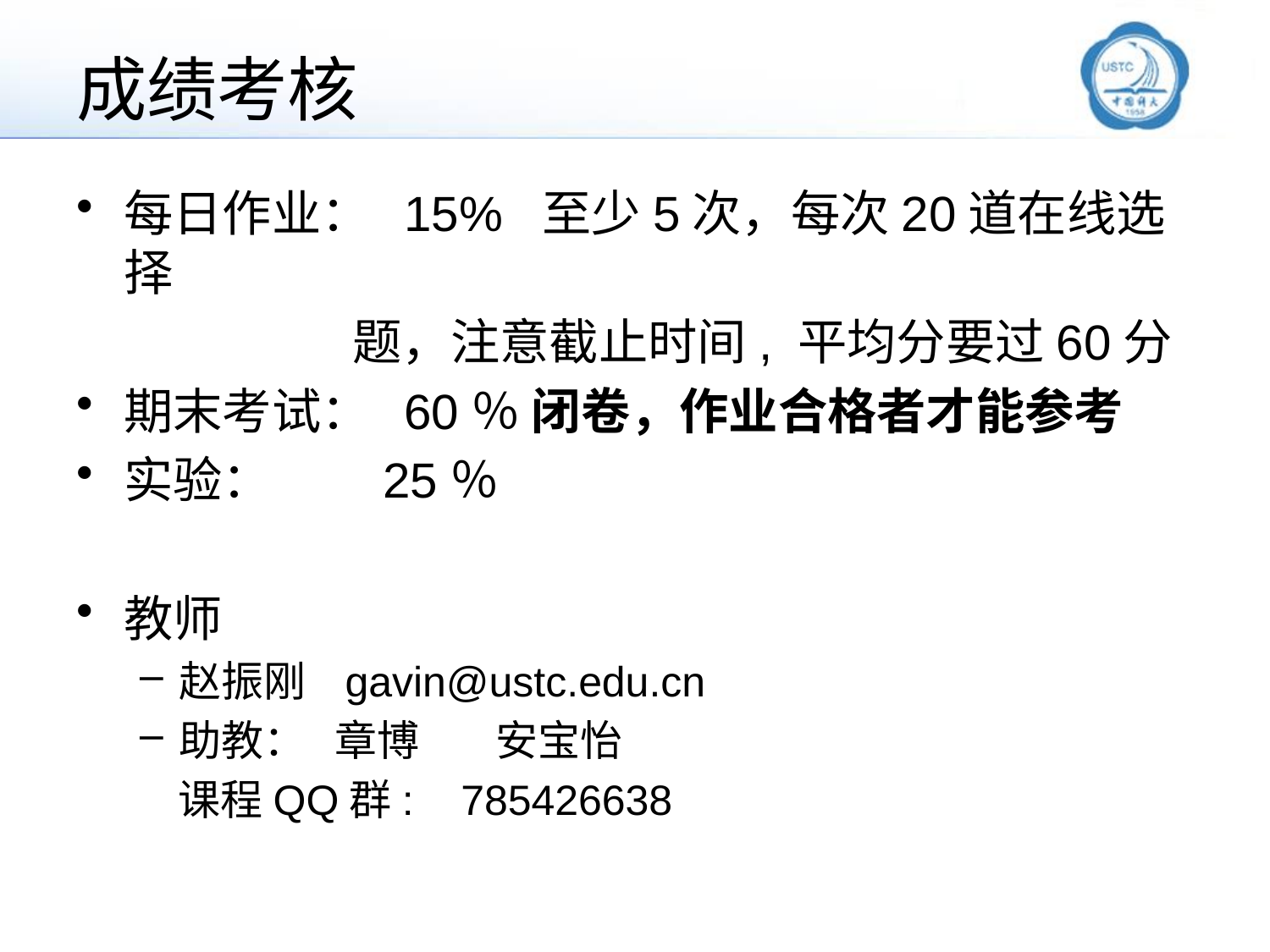

# 成绩考核
每日作业：  15%  至少5次，每次20道在线选择
                        题，注意截止时间, 平均分要过60分
期末考试：  60％ 闭卷，作业合格者才能参考
实验：         25％

教师
赵振刚   gavin@ustc.edu.cn
助教：   章博        安宝怡
   课程QQ群:    785426638